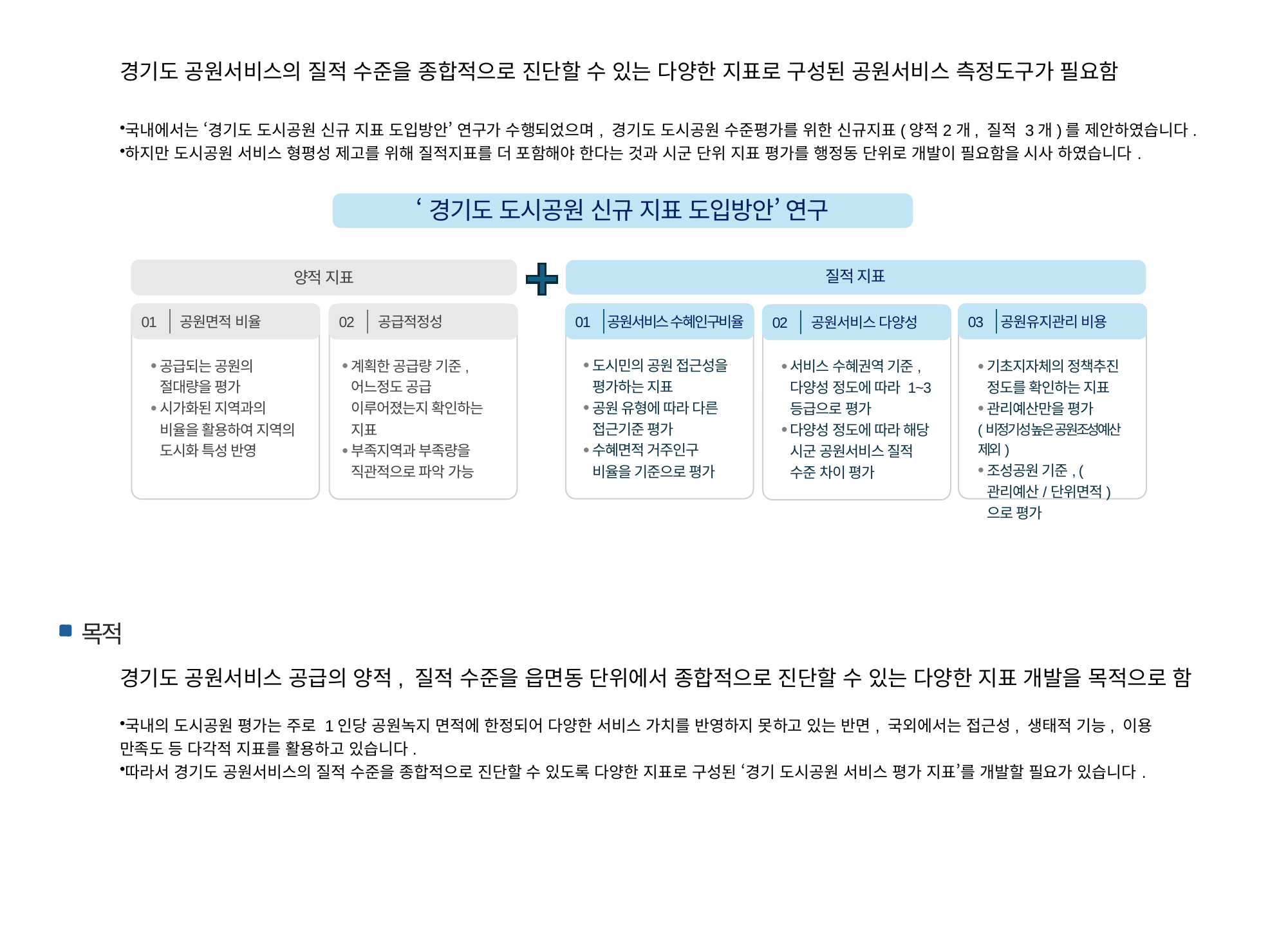

경기도 공원서비스의 질적 수준을 종합적으로 진단할 수 있는 다양한 지표로 구성된 공원서비스 측정도구가 필요함
국내에서는 ‘경기도 도시공원 신규 지표 도입방안’ 연구가 수행되었으며, 경기도 도시공원 수준평가를 위한 신규지표(양적2개, 질적 3개)를 제안하였습니다.
하지만 도시공원 서비스 형평성 제고를 위해 질적지표를 더 포함해야 한다는 것과 시군 단위 지표 평가를 행정동 단위로 개발이 필요함을 시사 하였습니다.

‘경기도 도시공원 신규 지표 도입방안’ 연구

양적 지표

질적 지표

01
공원면적 비율
01
공원서비스 수혜인구비율
03
공원유지관리 비용
02
공급적정성
02
공원서비스 다양성
도시민의 공원 접근성을 평가하는 지표
공원 유형에 따라 다른 접근기준 평가
수혜면적 거주인구 비율을 기준으로 평가
공급되는 공원의 절대량을 평가
시가화된 지역과의 비율을 활용하여 지역의 도시화 특성 반영
계획한 공급량 기준, 어느정도 공급 이루어졌는지 확인하는 지표
부족지역과 부족량을 직관적으로 파악 가능
서비스 수혜권역 기준, 다양성 정도에 따라 1~3등급으로 평가
다양성 정도에 따라 해당 시군 공원서비스 질적 수준 차이 평가
기초지자체의 정책추진 정도를 확인하는 지표
관리예산만을 평가
(비정기성 높은 공원조성예산 제외)
조성공원 기준, (관리예산/단위면적)으로 평가
목적

경기도 공원서비스 공급의 양적, 질적 수준을 읍면동 단위에서 종합적으로 진단할 수 있는 다양한 지표 개발을 목적으로 함
국내의 도시공원 평가는 주로 1인당 공원녹지 면적에 한정되어 다양한 서비스 가치를 반영하지 못하고 있는 반면, 국외에서는 접근성, 생태적 기능, 이용 만족도 등 다각적 지표를 활용하고 있습니다.
따라서 경기도 공원서비스의 질적 수준을 종합적으로 진단할 수 있도록 다양한 지표로 구성된 ‘경기 도시공원 서비스 평가 지표’를 개발할 필요가 있습니다.